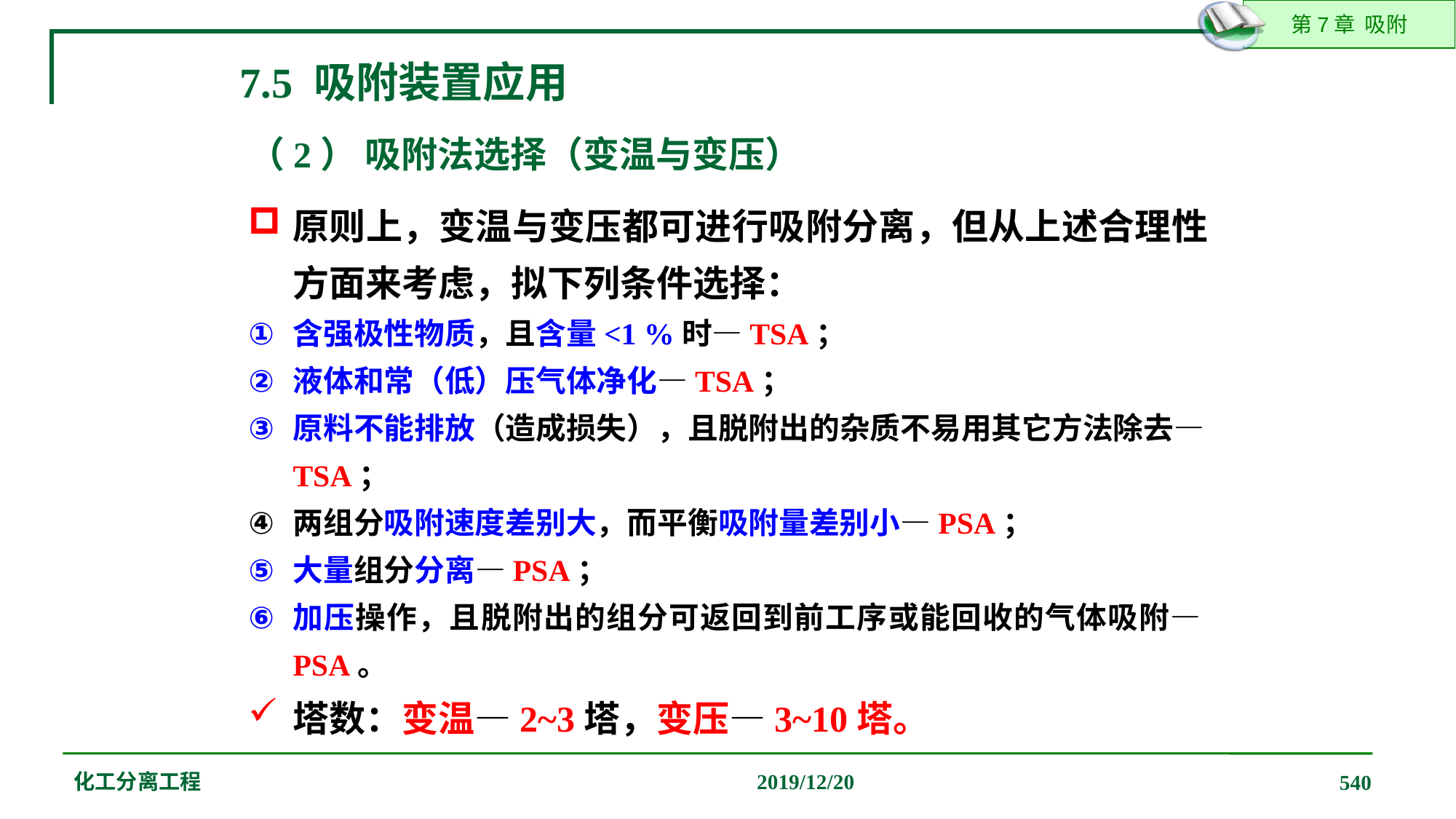

7.5 吸附装置应用
（2） 吸附法选择（变温与变压）
原则上，变温与变压都可进行吸附分离，但从上述合理性方面来考虑，拟下列条件选择：
含强极性物质，且含量<1 %时—TSA；
液体和常（低）压气体净化—TSA；
原料不能排放（造成损失），且脱附出的杂质不易用其它方法除去—TSA；
两组分吸附速度差别大，而平衡吸附量差别小—PSA；
大量组分分离—PSA；
加压操作，且脱附出的组分可返回到前工序或能回收的气体吸附—PSA。
塔数：变温—2~3塔，变压—3~10塔。

化工分离工程
2019/12/20
540